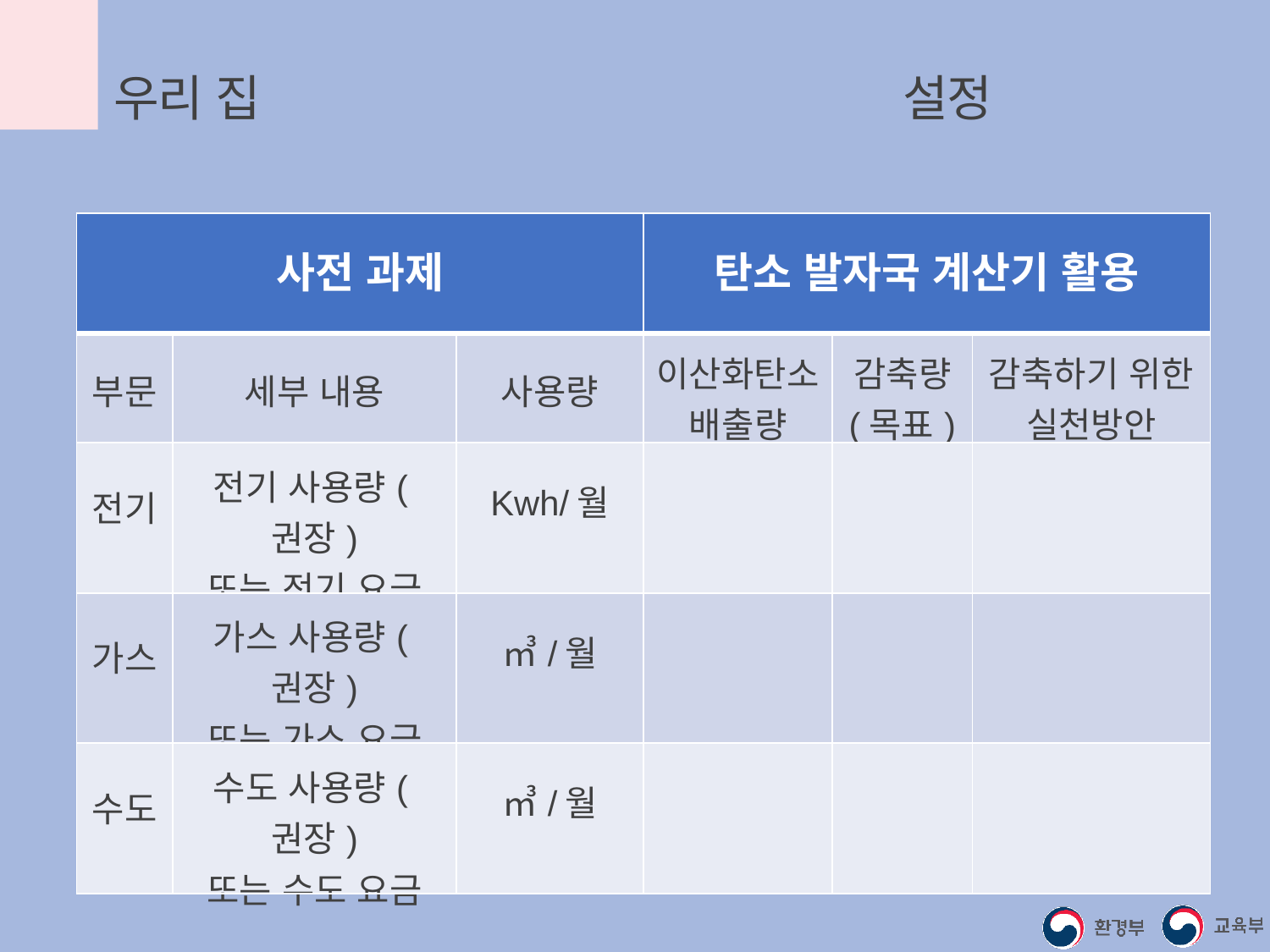

우리 집 이산화탄소 배출량과 감축 목표 설정
| 사전 과제 |  |  | 탄소 발자국 계산기 활용 |  |  |
| --- | --- | --- | --- | --- | --- |
| 부문 | 세부 내용 | 사용량 | 이산화탄소 배출량 | 감축량 (목표) | 감축하기 위한 실천방안 |
| 전기 | 전기 사용량(권장) 또는 전기 요금 | Kwh/월 |  |  |  |
| 가스 | 가스 사용량(권장) 또는 가스 요금 | ㎥/월 |  |  |  |
| 수도 | 수도 사용량(권장) 또는 수도 요금 | ㎥/월 |  |  |  |